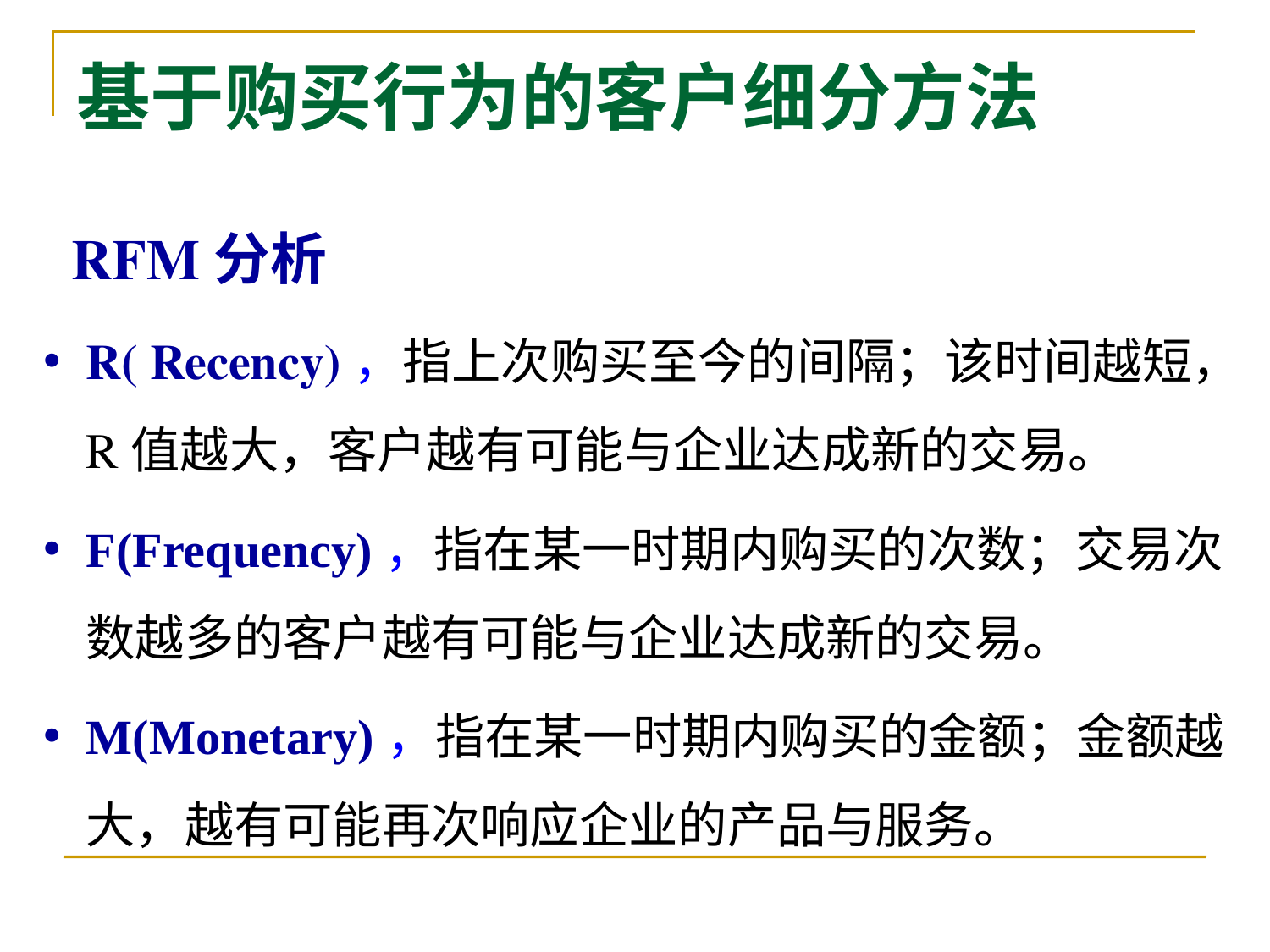

# 基于购买行为的客户细分方法
  RFM分析
R( Recency)，指上次购买至今的间隔；该时间越短，R值越大，客户越有可能与企业达成新的交易。
F(Frequency)，指在某一时期内购买的次数；交易次数越多的客户越有可能与企业达成新的交易。
M(Monetary)，指在某一时期内购买的金额；金额越大，越有可能再次响应企业的产品与服务。